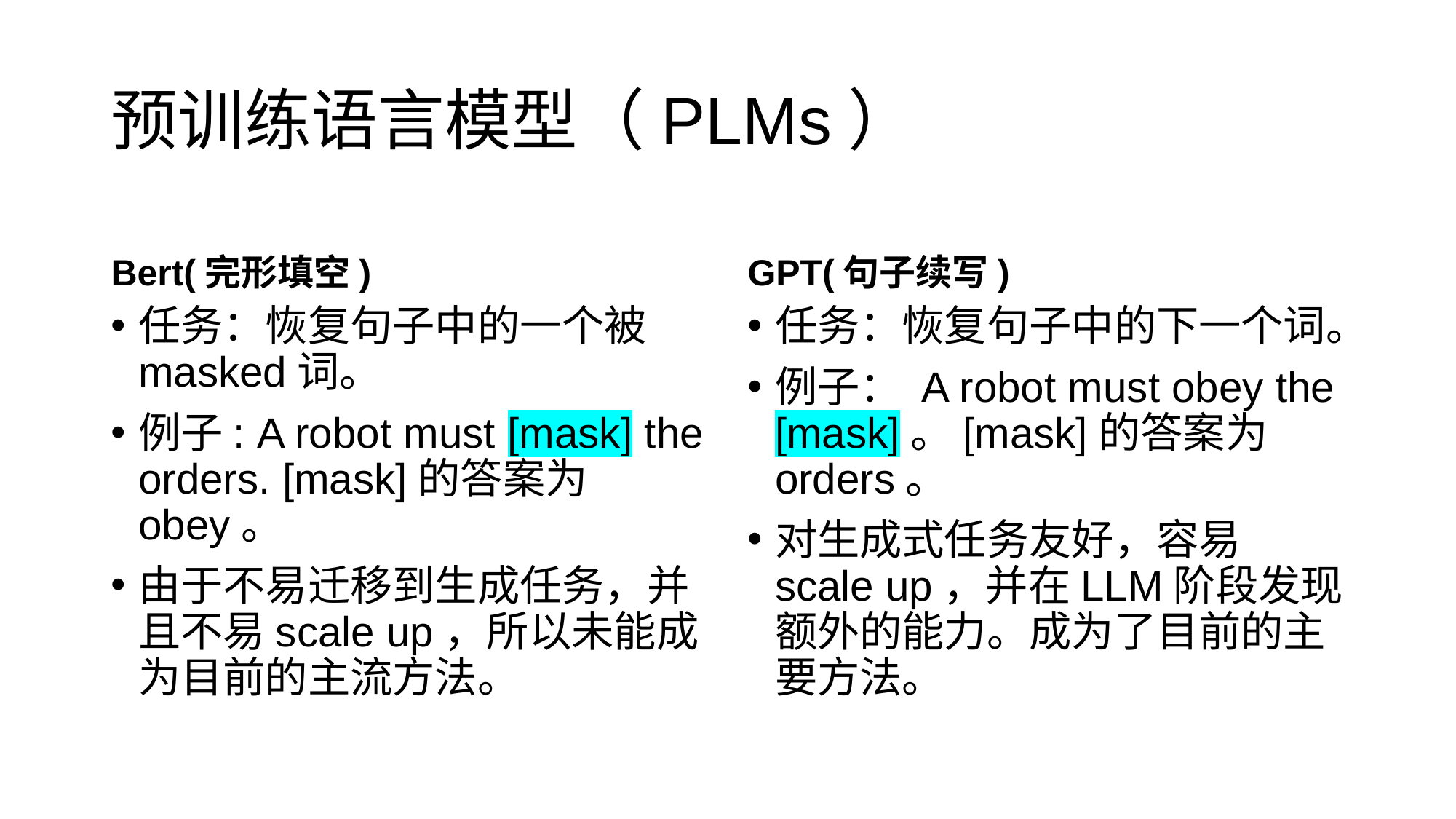

# 预训练语言模型（PLMs）
Bert(完形填空)
GPT(句子续写)
任务：恢复句子中的一个被masked词。
例子: A robot must [mask] the orders. [mask]的答案为obey。
由于不易迁移到生成任务，并且不易scale up，所以未能成为目前的主流方法。
任务：恢复句子中的下一个词。
例子： A robot must obey the [mask]。[mask]的答案为orders。
对生成式任务友好，容易scale up，并在LLM阶段发现额外的能力。成为了目前的主要方法。